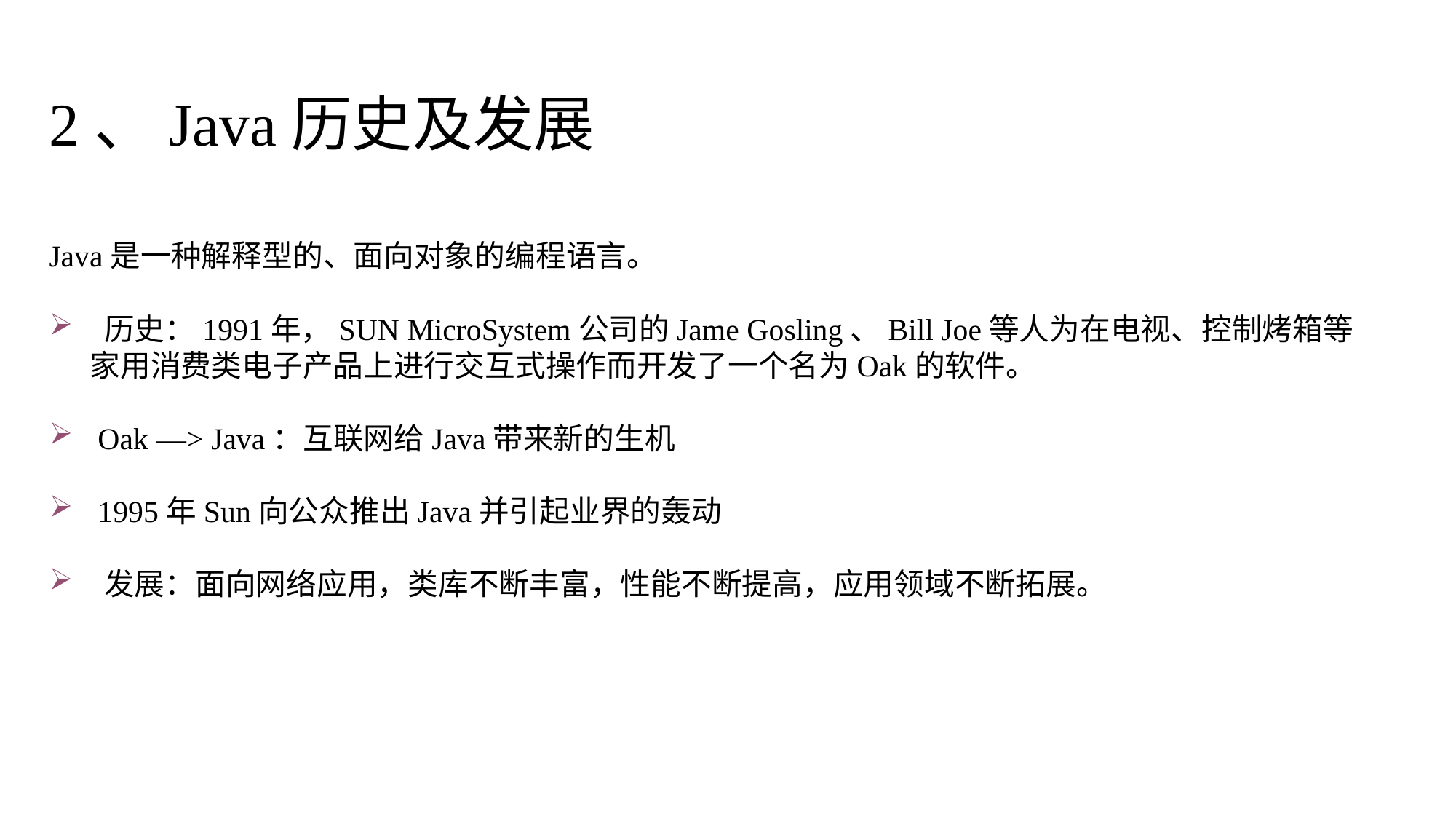

2、Java历史及发展
Java是一种解释型的、面向对象的编程语言。

 历史：1991年，SUN MicroSystem公司的Jame Gosling、Bill Joe等人为在电视、控制烤箱等家用消费类电子产品上进行交互式操作而开发了一个名为Oak的软件。

 Oak —> Java：互联网给Java带来新的生机

 1995年Sun向公众推出Java并引起业界的轰动

 发展：面向网络应用，类库不断丰富，性能不断提高，应用领域不断拓展。